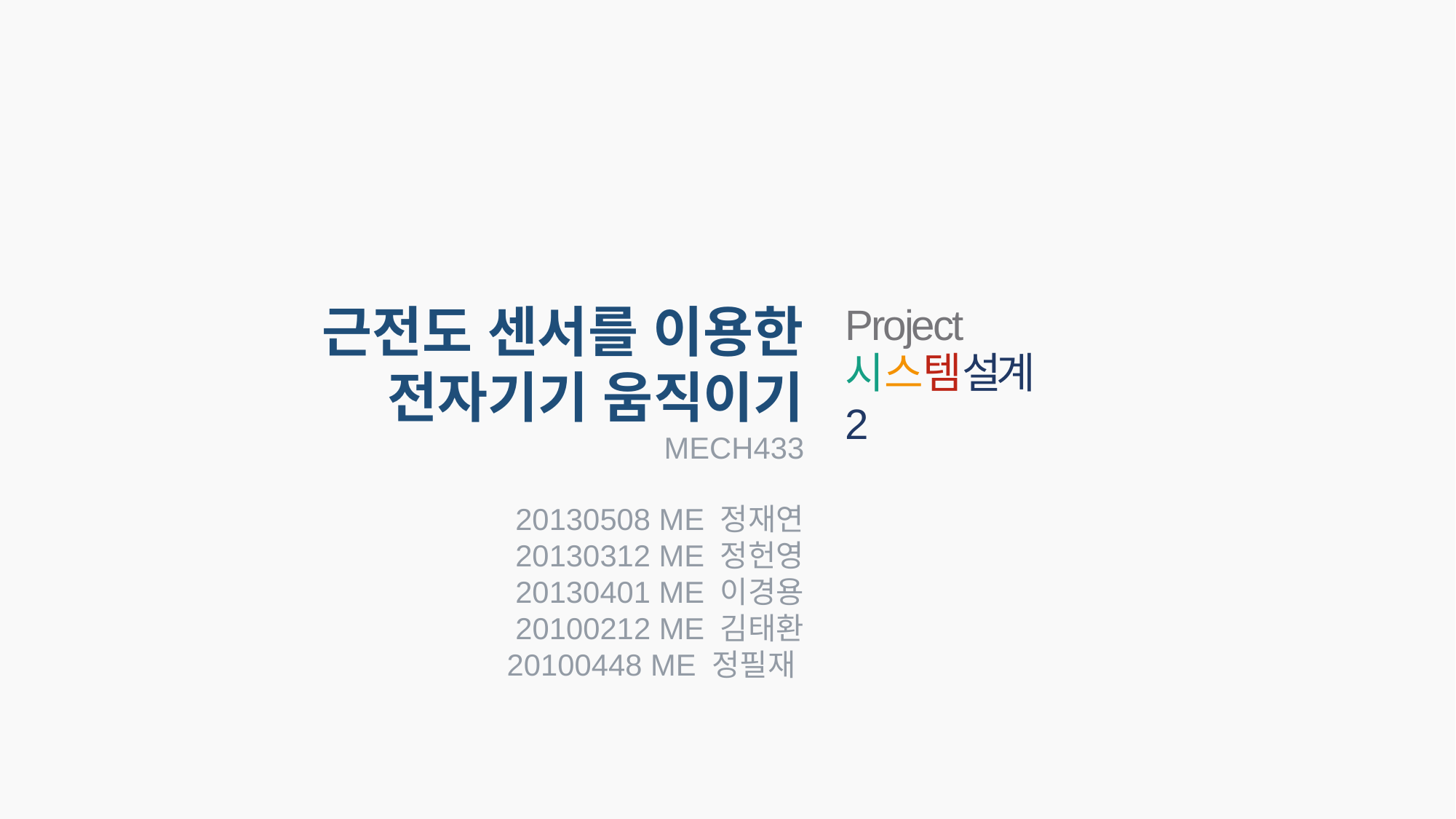

근전도 센서를 이용한 전자기기 움직이기
MECH433
Project
시스템설계2

20130508 ME 정재연
20130312 ME 정헌영
20130401 ME 이경용
20100212 ME 김태환
20100448 ME 정필재